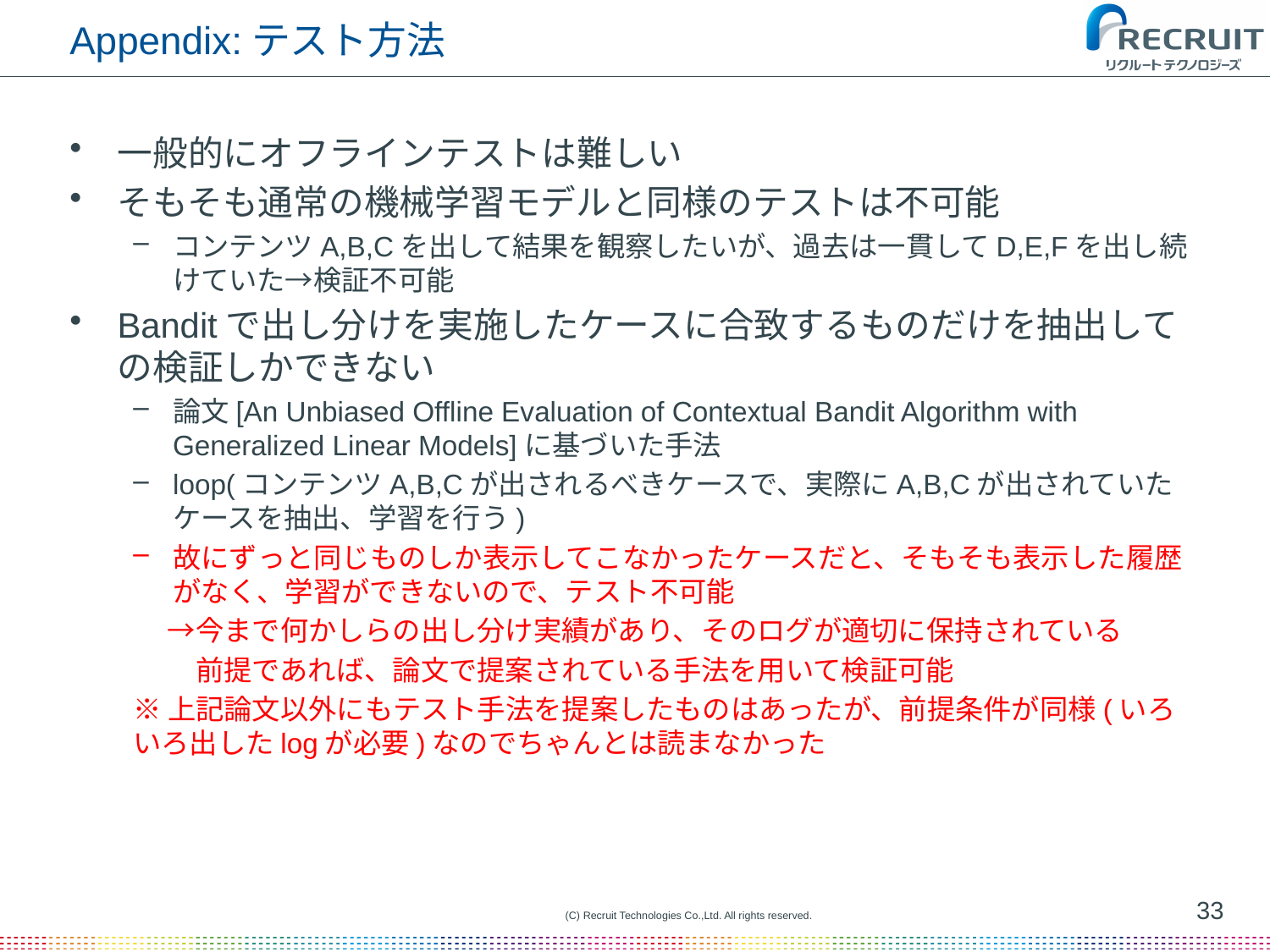

# Appendix:テスト方法
一般的にオフラインテストは難しい
そもそも通常の機械学習モデルと同様のテストは不可能
コンテンツA,B,Cを出して結果を観察したいが、過去は一貫してD,E,Fを出し続けていた→検証不可能
Banditで出し分けを実施したケースに合致するものだけを抽出しての検証しかできない
論文[An Unbiased Offline Evaluation of Contextual Bandit Algorithm with Generalized Linear Models]に基づいた手法
loop(コンテンツA,B,Cが出されるべきケースで、実際にA,B,Cが出されていたケースを抽出、学習を行う)
故にずっと同じものしか表示してこなかったケースだと、そもそも表示した履歴がなく、学習ができないので、テスト不可能
　 →今まで何かしらの出し分け実績があり、そのログが適切に保持されている
　　 前提であれば、論文で提案されている手法を用いて検証可能
※上記論文以外にもテスト手法を提案したものはあったが、前提条件が同様(いろいろ出したlogが必要)なのでちゃんとは読まなかった

33
(C) Recruit Technologies Co.,Ltd. All rights reserved.